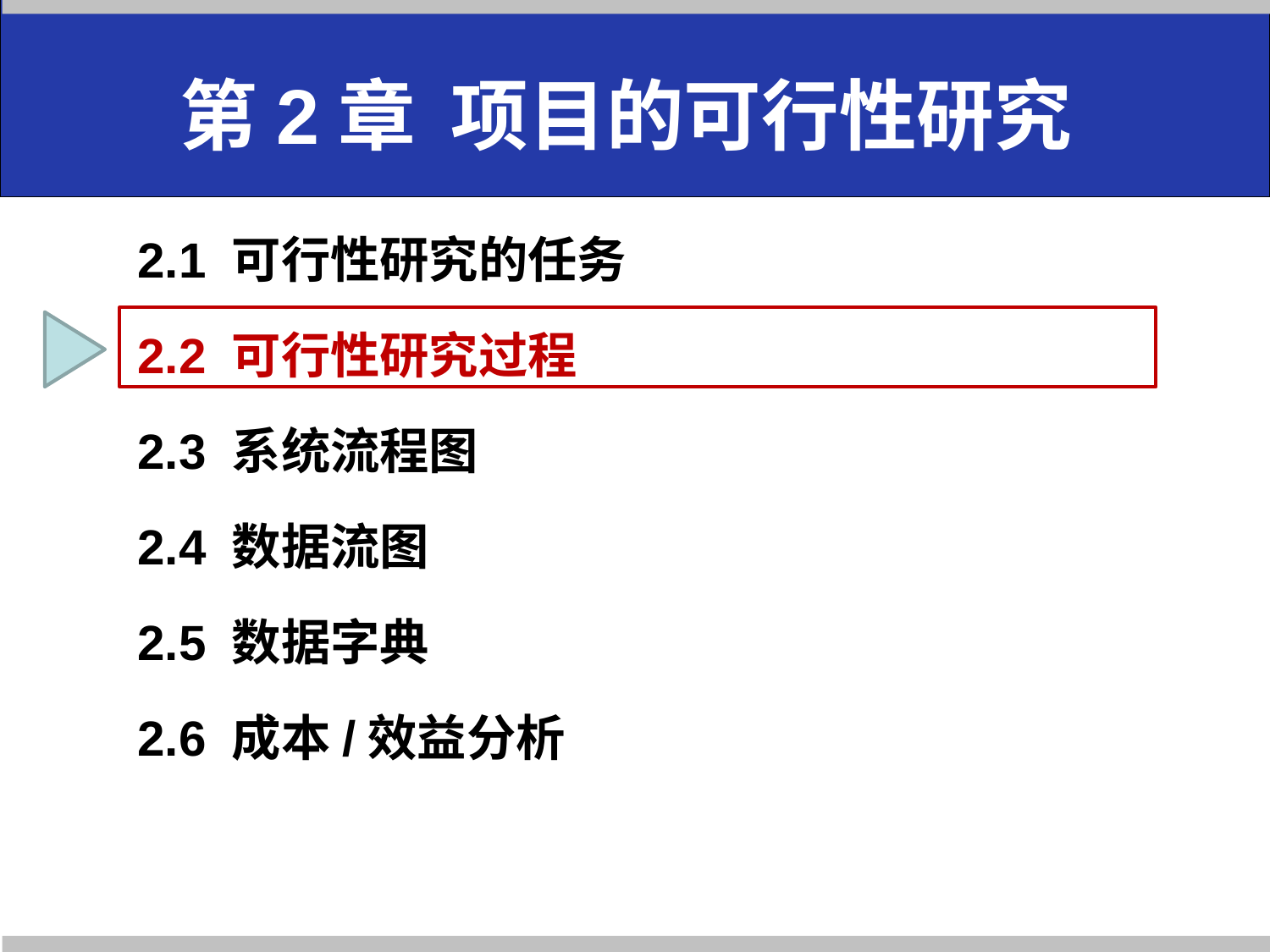

# 第2章  项目的可行性研究
2.1 可行性研究的任务
2.2 可行性研究过程
2.3 系统流程图
2.4 数据流图
2.5 数据字典
2.6 成本/效益分析